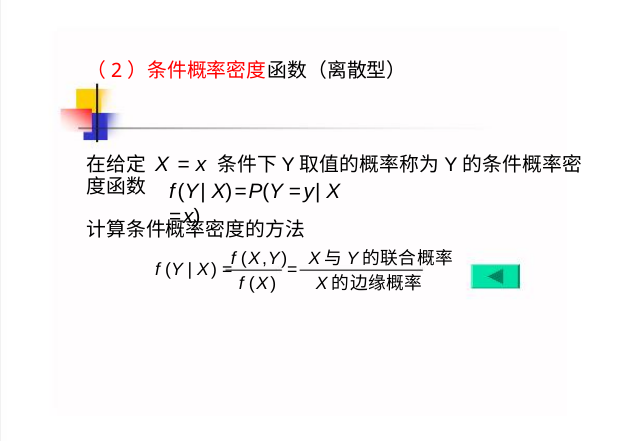

（2）条件概率密度函数（离散型）
在给定 X = x 条件下Y取值的概率称为Y的条件概率密
f(Y| X)=P(Y =y| X =x)
度函数
计算条件概率密度的方法
f (X,Y) X与Y的联合概率
f (Y | X) =
=
f (X)
X的边缘概率